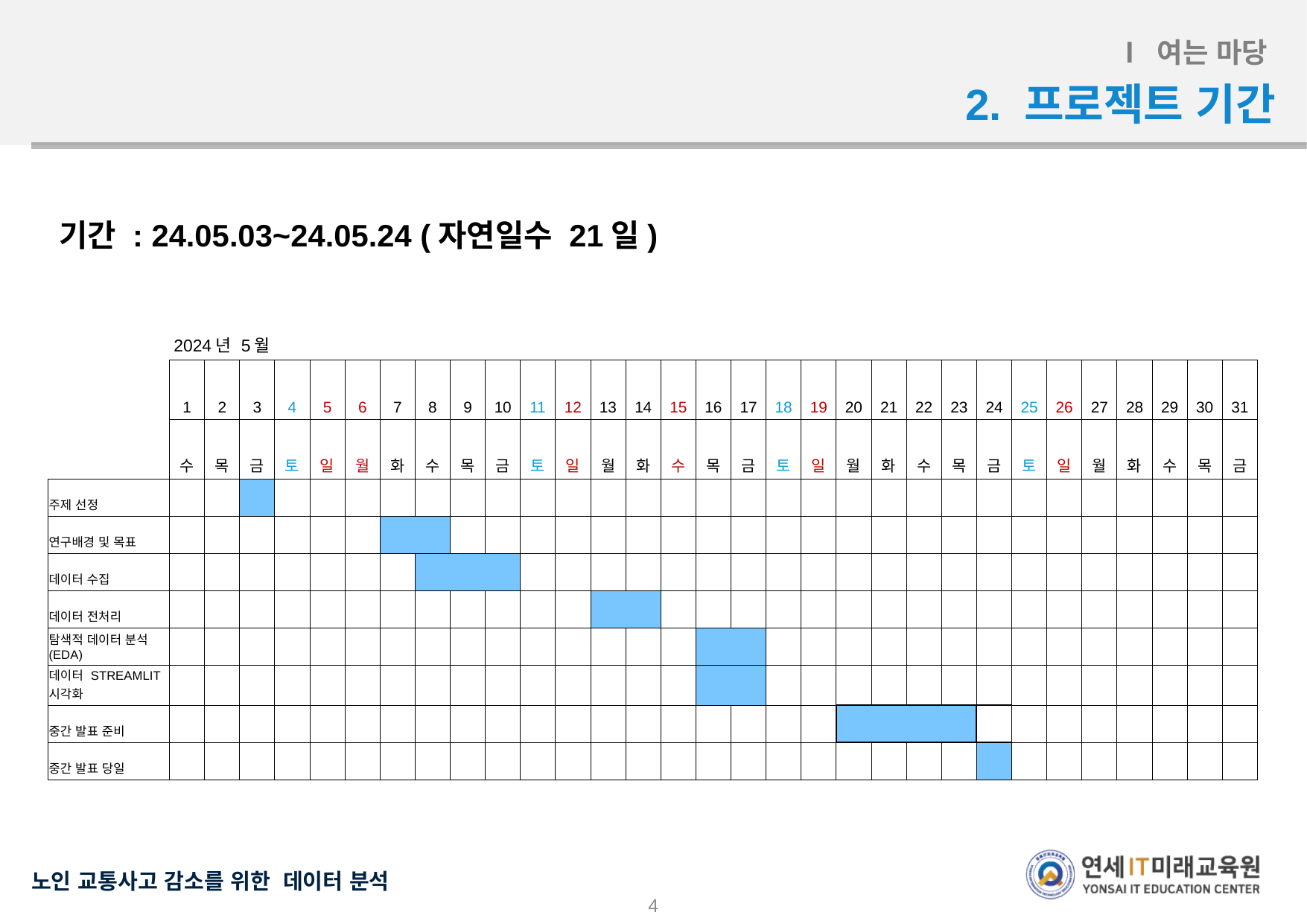

Ⅰ 여는 마당
2. 프로젝트 기간
|  |  |  |  |  |  |  |  |  |  |  |  |  |  |  |  |  |  |  |  |  |  |  |  |  |  |  |  |  |  |  |  |
| --- | --- | --- | --- | --- | --- | --- | --- | --- | --- | --- | --- | --- | --- | --- | --- | --- | --- | --- | --- | --- | --- | --- | --- | --- | --- | --- | --- | --- | --- | --- | --- |
|  |  |  |  |  |  |  |  |  |  |  |  |  |  |  |  |  |  |  |  |  |  |  |  |  |  |  |  |  |  |  |  |
|  | 2024년 5월 |  |  |  |  |  |  |  |  |  |  |  |  |  |  |  |  |  |  |  |  |  |  |  |  |  |  |  |  |  |  |
|  | 1 | 2 | 3 | 4 | 5 | 6 | 7 | 8 | 9 | 10 | 11 | 12 | 13 | 14 | 15 | 16 | 17 | 18 | 19 | 20 | 21 | 22 | 23 | 24 | 25 | 26 | 27 | 28 | 29 | 30 | 31 |
|  | 수 | 목 | 금 | 토 | 일 | 월 | 화 | 수 | 목 | 금 | 토 | 일 | 월 | 화 | 수 | 목 | 금 | 토 | 일 | 월 | 화 | 수 | 목 | 금 | 토 | 일 | 월 | 화 | 수 | 목 | 금 |
| 주제 선정 |  |  |  |  |  |  |  |  |  |  |  |  |  |  |  |  |  |  |  |  |  |  |  |  |  |  |  |  |  |  |  |
| 연구배경 및 목표 |  |  |  |  |  |  |  |  |  |  |  |  |  |  |  |  |  |  |  |  |  |  |  |  |  |  |  |  |  |  |  |
| 데이터 수집 |  |  |  |  |  |  |  |  |  |  |  |  |  |  |  |  |  |  |  |  |  |  |  |  |  |  |  |  |  |  |  |
| 데이터 전처리 |  |  |  |  |  |  |  |  |  |  |  |  |  |  |  |  |  |  |  |  |  |  |  |  |  |  |  |  |  |  |  |
| 탐색적 데이터 분석 (EDA) |  |  |  |  |  |  |  |  |  |  |  |  |  |  |  |  |  |  |  |  |  |  |  |  |  |  |  |  |  |  |  |
| 데이터 STREAMLIT 시각화 |  |  |  |  |  |  |  |  |  |  |  |  |  |  |  |  |  |  |  |  |  |  |  |  |  |  |  |  |  |  |  |
| 중간 발표 준비 |  |  |  |  |  |  |  |  |  |  |  |  |  |  |  |  |  |  |  |  |  |  |  |  |  |  |  |  |  |  |  |
| 중간 발표 당일 |  |  |  |  |  |  |  |  |  |  |  |  |  |  |  |  |  |  |  |  |  |  |  |  |  |  |  |  |  |  |  |
기간 : 24.05.03~24.05.24 (자연일수 21일)
4